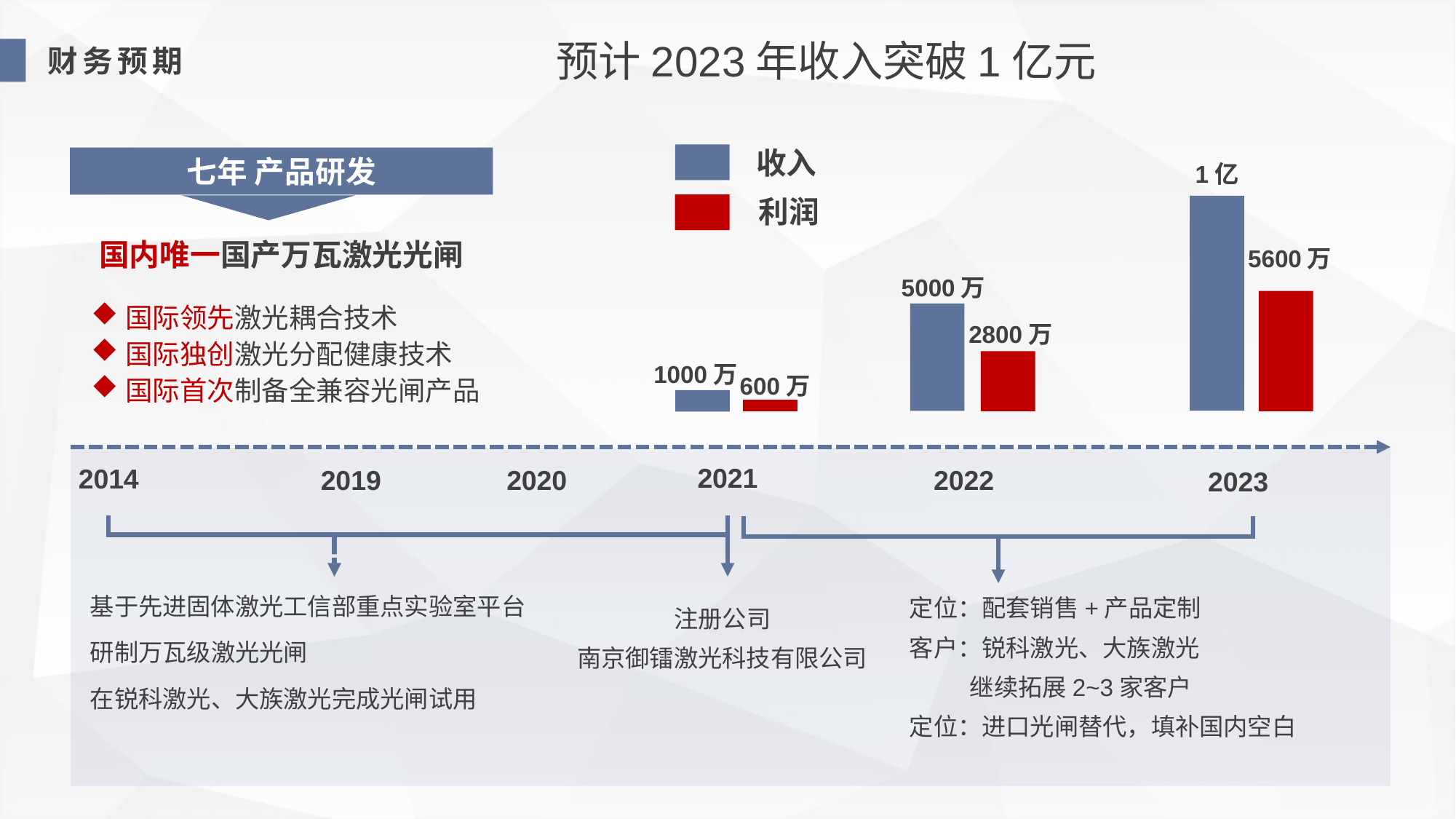

预计2023年收入突破1亿元
财务预期

收入

七年 产品研发

1亿

5600万

利润

国内唯一国产万瓦激光光闸
5000万

2800万

国际领先激光耦合技术
国际独创激光分配健康技术
国际首次制备全兼容光闸产品
1000万
600万

2021
2014
2019
2020
2022
2023

定位：配套销售+产品定制
客户：锐科激光、大族激光
          继续拓展2~3家客户
定位：进口光闸替代，填补国内空白
基于先进固体激光工信部重点实验室平台
注册公司
南京御镭激光科技有限公司
研制万瓦级激光光闸
在锐科激光、大族激光完成光闸试用